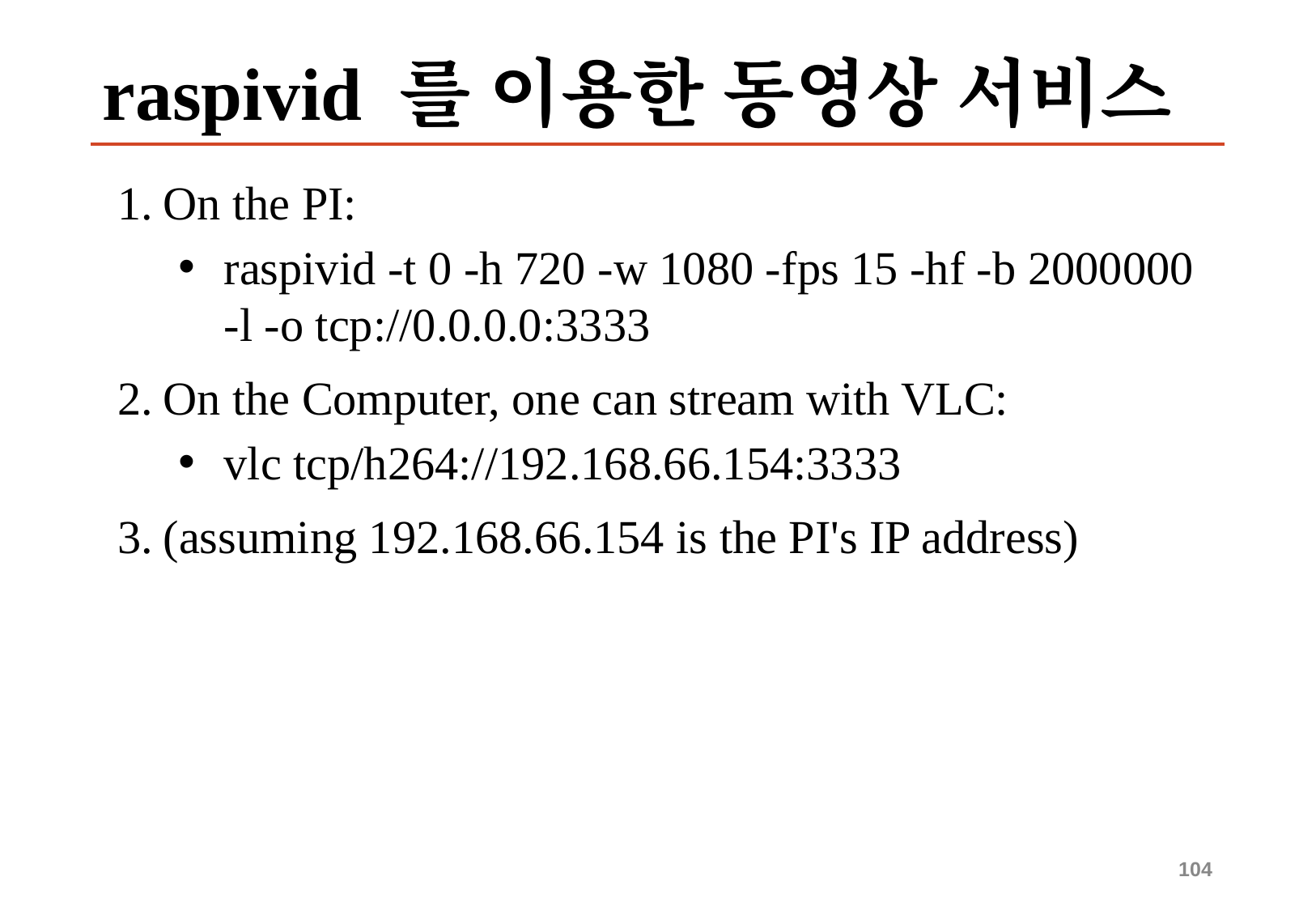

# raspivid 를 이용한 동영상 서비스
On the PI:
raspivid -t 0 -h 720 -w 1080 -fps 15 -hf -b 2000000 -l -o tcp://0.0.0.0:3333
On the Computer, one can stream with VLC:
vlc tcp/h264://192.168.66.154:3333
(assuming 192.168.66.154 is the PI's IP address)

104